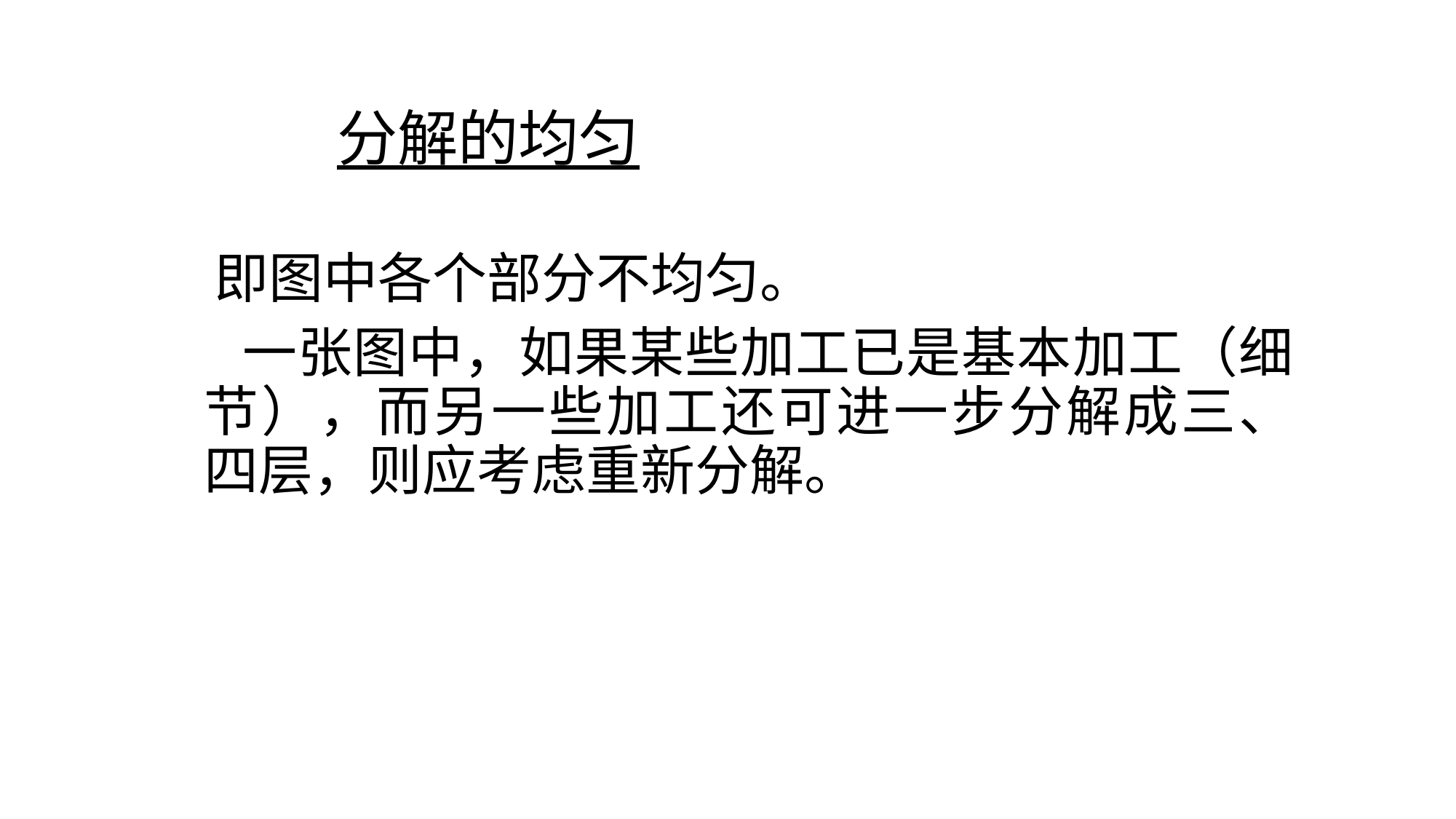

# 分解的均匀
  即图中各个部分不均匀。
    一张图中，如果某些加工已是基本加工（细节），而另一些加工还可进一步分解成三、四层，则应考虑重新分解。